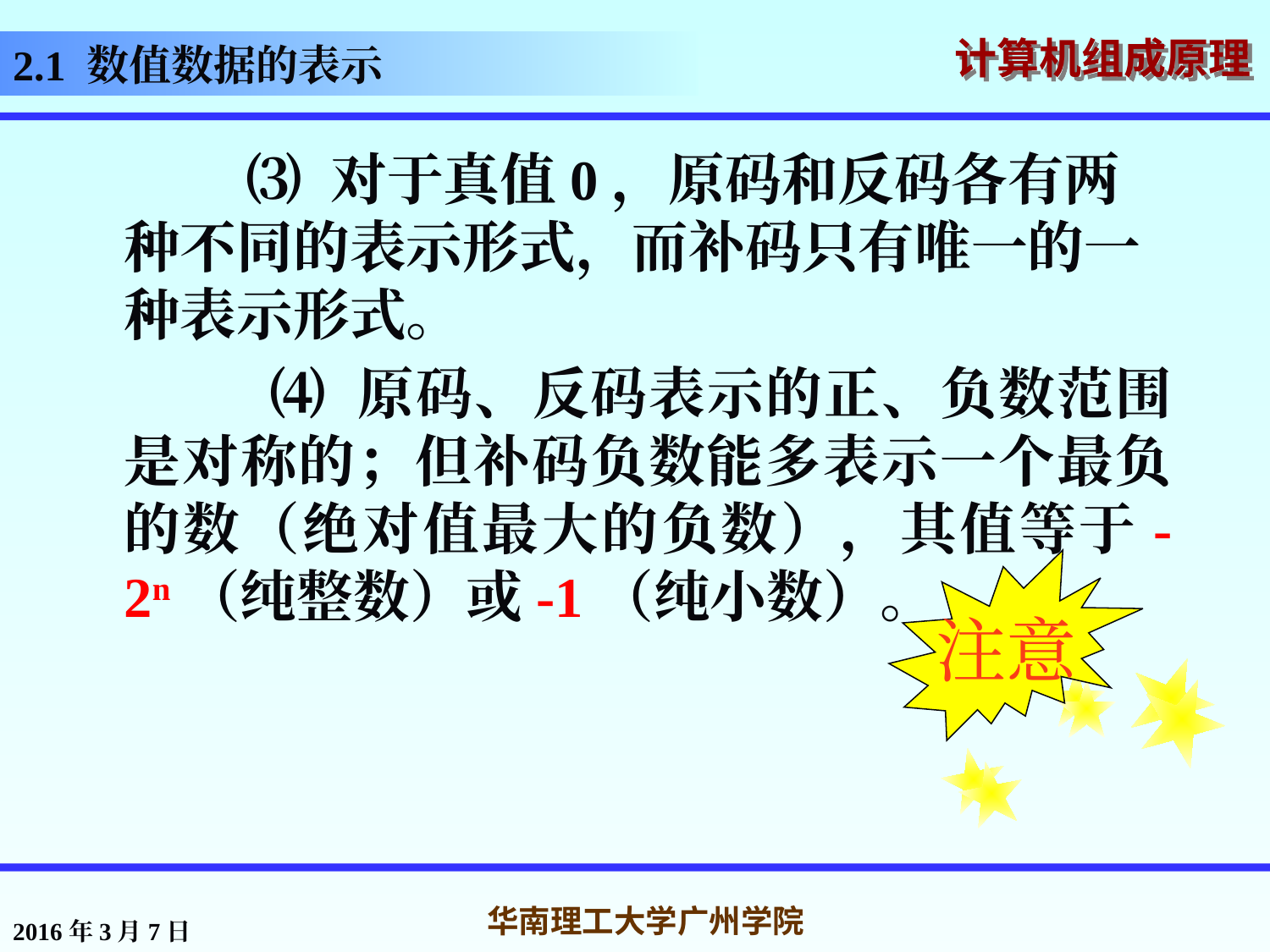

2.1 数值数据的表示
            ⑶ 对于真值0，原码和反码各有两种不同的表示形式，而补码只有唯一的一种表示形式。
            ⑷ 原码、反码表示的正、负数范围是对称的；但补码负数能多表示一个最负的数（绝对值最大的负数），其值等于-2n（纯整数）或-1（纯小数）。
注意
2016年3月7日
华南理工大学广州学院